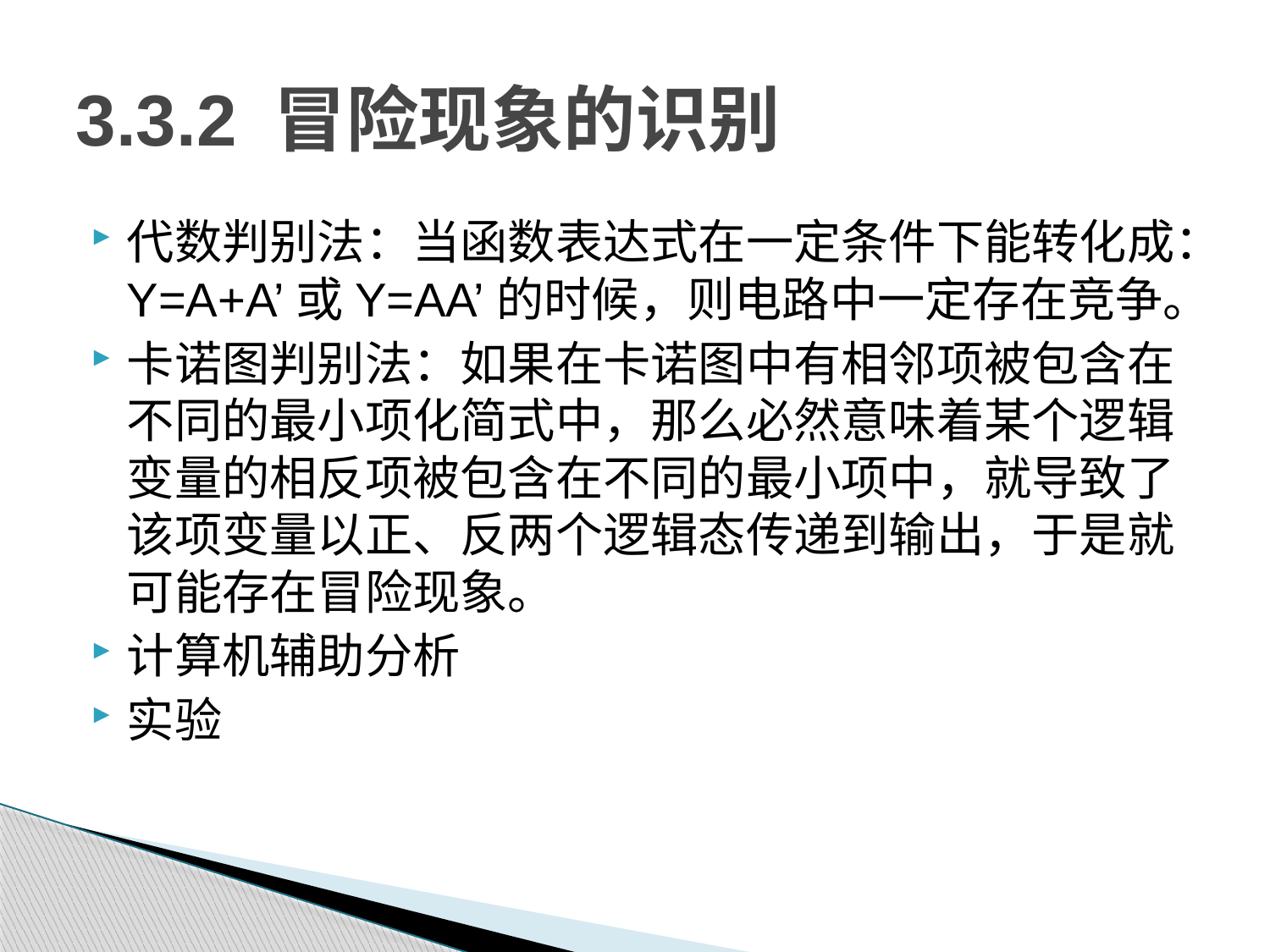

# 3.3.2 冒险现象的识别
代数判别法：当函数表达式在一定条件下能转化成：Y=A+A’或Y=AA’的时候，则电路中一定存在竞争。
卡诺图判别法：如果在卡诺图中有相邻项被包含在不同的最小项化简式中，那么必然意味着某个逻辑变量的相反项被包含在不同的最小项中，就导致了该项变量以正、反两个逻辑态传递到输出，于是就可能存在冒险现象。
计算机辅助分析
实验